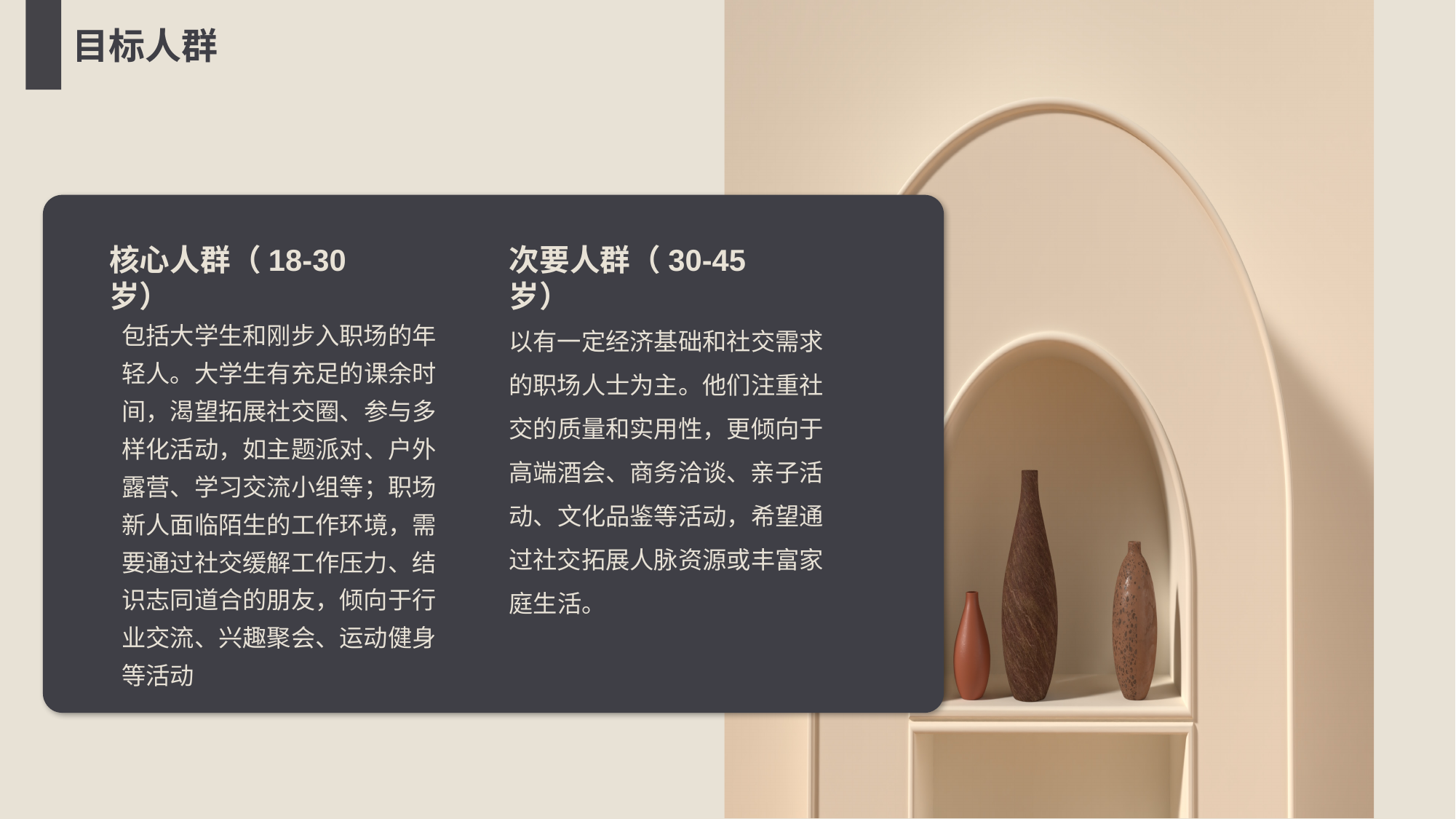

目标人群

次要人群（30-45岁）
核心人群（18-30岁）
包括大学生和刚步入职场的年轻人。大学生有充足的课余时间，渴望拓展社交圈、参与多样化活动，如主题派对、户外露营、学习交流小组等；职场新人面临陌生的工作环境，需要通过社交缓解工作压力、结识志同道合的朋友，倾向于行业交流、兴趣聚会、运动健身等活动
以有一定经济基础和社交需求的职场人士为主。他们注重社交的质量和实用性，更倾向于高端酒会、商务洽谈、亲子活动、文化品鉴等活动，希望通过社交拓展人脉资源或丰富家庭生活。